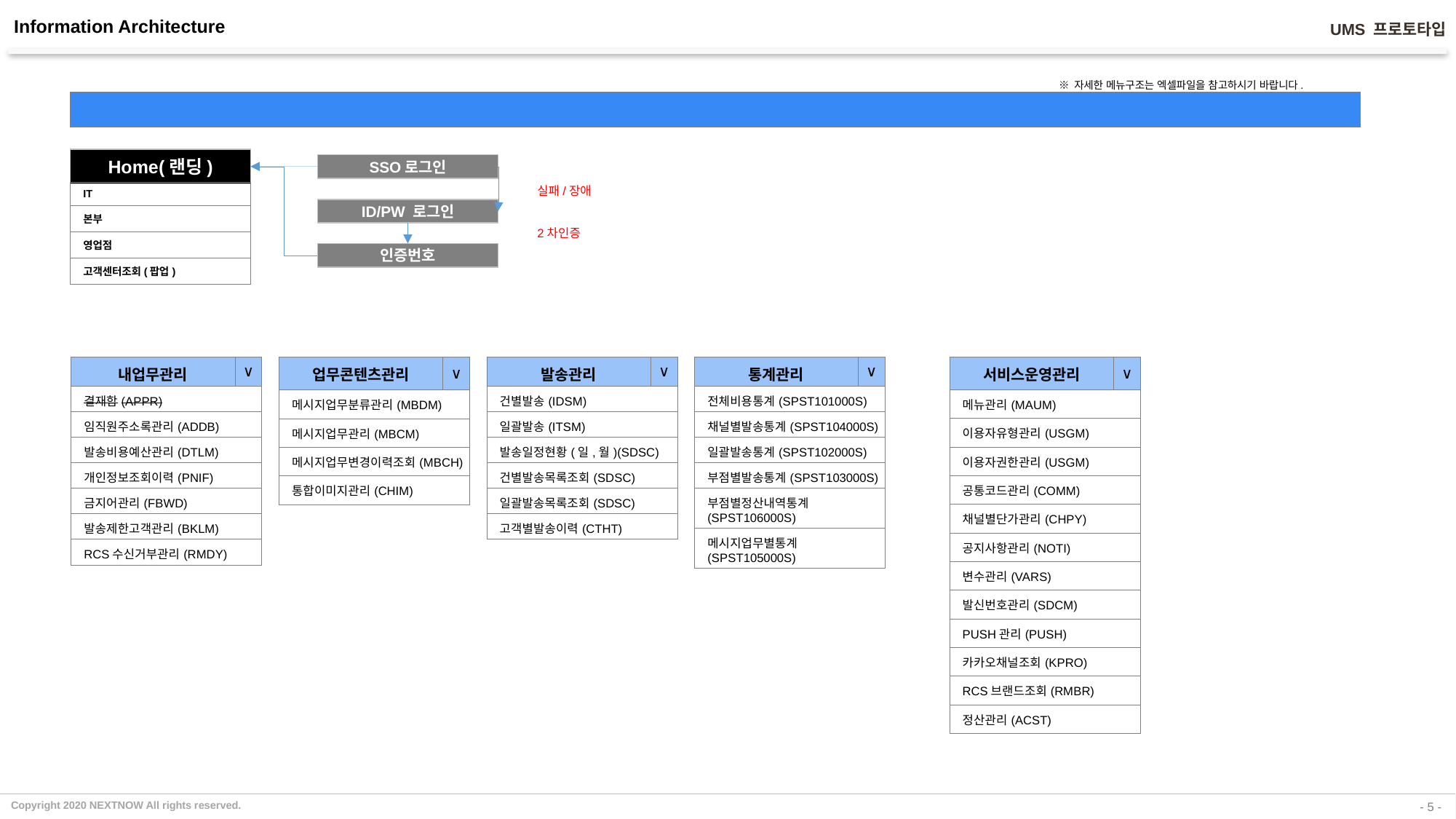

Information Architecture
※ 자세한 메뉴구조는 엑셀파일을 참고하시기 바랍니다.
|  |
| --- |
Home(랜딩)
SSO로그인
실패/장애
| IT |
| --- |
| 본부 |
| 영업점 |
| 고객센터조회(팝업) |
ID/PW 로그인
2차인증
인증번호
| 서비스운영관리 | ∨ |
| --- | --- |
| 메뉴관리(MAUM) |  |
| 이용자유형관리(USGM) |  |
| 이용자권한관리(USGM) |  |
| 공통코드관리(COMM) |  |
| 채널별단가관리(CHPY) |  |
| 공지사항관리(NOTI) |  |
| 변수관리(VARS) |  |
| 발신번호관리(SDCM) |  |
| PUSH관리(PUSH) |  |
| 카카오채널조회(KPRO) |  |
| RCS브랜드조회(RMBR) |  |
| 정산관리(ACST) |  |
| 내업무관리 | ∨ |
| --- | --- |
| 결재함(APPR) |  |
| 임직원주소록관리(ADDB) |  |
| 발송비용예산관리(DTLM) |  |
| 개인정보조회이력(PNIF) |  |
| 금지어관리(FBWD) |  |
| 발송제한고객관리(BKLM) |  |
| RCS수신거부관리(RMDY) |  |
| 업무콘텐츠관리 | ∨ |
| --- | --- |
| 메시지업무분류관리(MBDM) |  |
| 메시지업무관리(MBCM) |  |
| 메시지업무변경이력조회(MBCH) |  |
| 통합이미지관리(CHIM) |  |
| 발송관리 | ∨ |
| --- | --- |
| 건별발송(IDSM) |  |
| 일괄발송(ITSM) |  |
| 발송일정현황(일,월)(SDSC) |  |
| 건별발송목록조회(SDSC) |  |
| 일괄발송목록조회(SDSC) |  |
| 고객별발송이력(CTHT) |  |
| 통계관리 | ∨ |
| --- | --- |
| 전체비용통계(SPST101000S) |  |
| 채널별발송통계(SPST104000S) |  |
| 일괄발송통계(SPST102000S) |  |
| 부점별발송통계(SPST103000S) |  |
| 부점별정산내역통계(SPST106000S) |  |
| 메시지업무별통계(SPST105000S) |  |